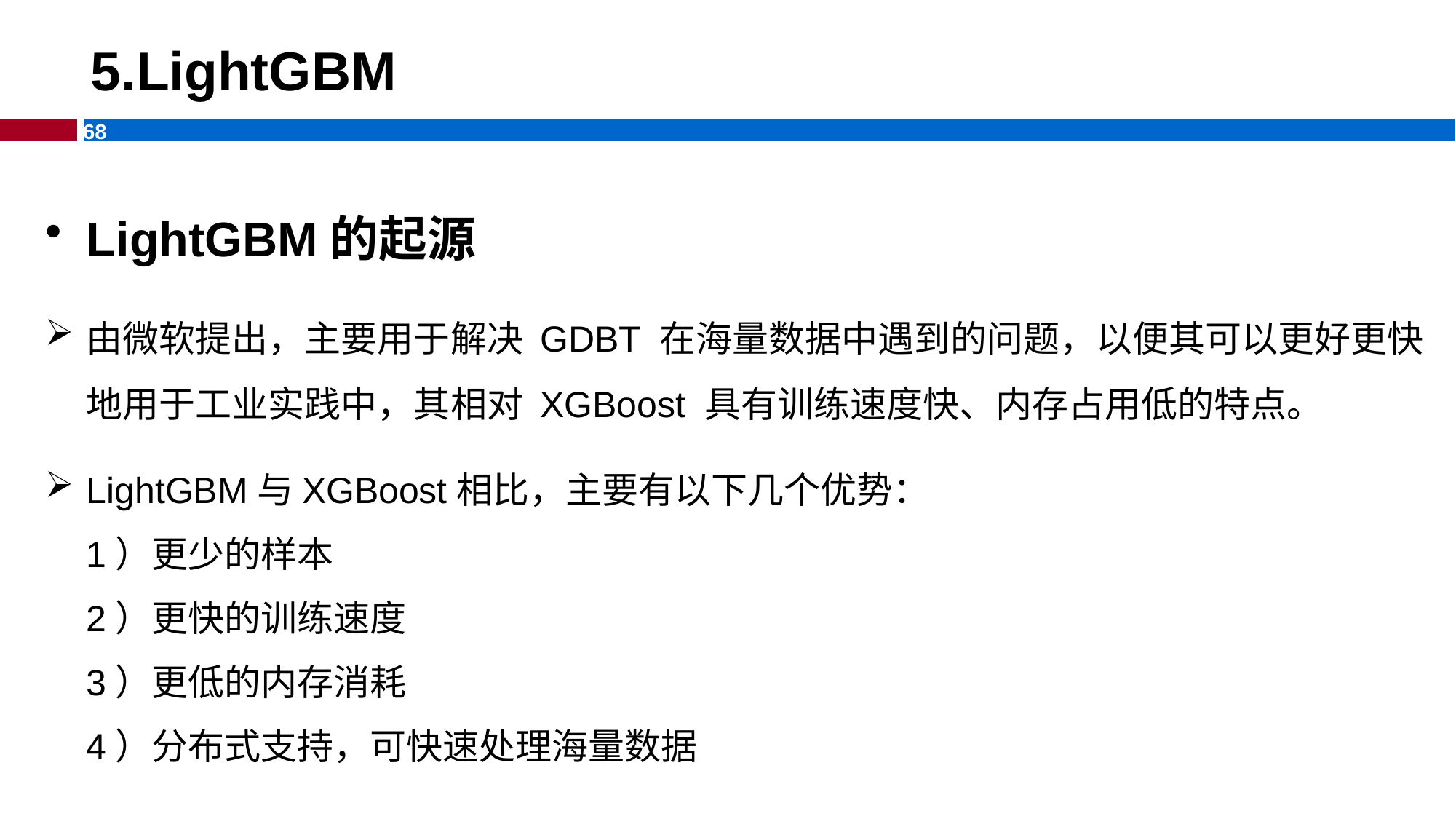

# 5.LightGBM
LightGBM的起源
由微软提出，主要用于解决 GDBT 在海量数据中遇到的问题，以便其可以更好更快地用于工业实践中，其相对 XGBoost 具有训练速度快、内存占用低的特点。
LightGBM与XGBoost相比，主要有以下几个优势：
1）更少的样本
2）更快的训练速度
3）更低的内存消耗
4）分布式支持，可快速处理海量数据